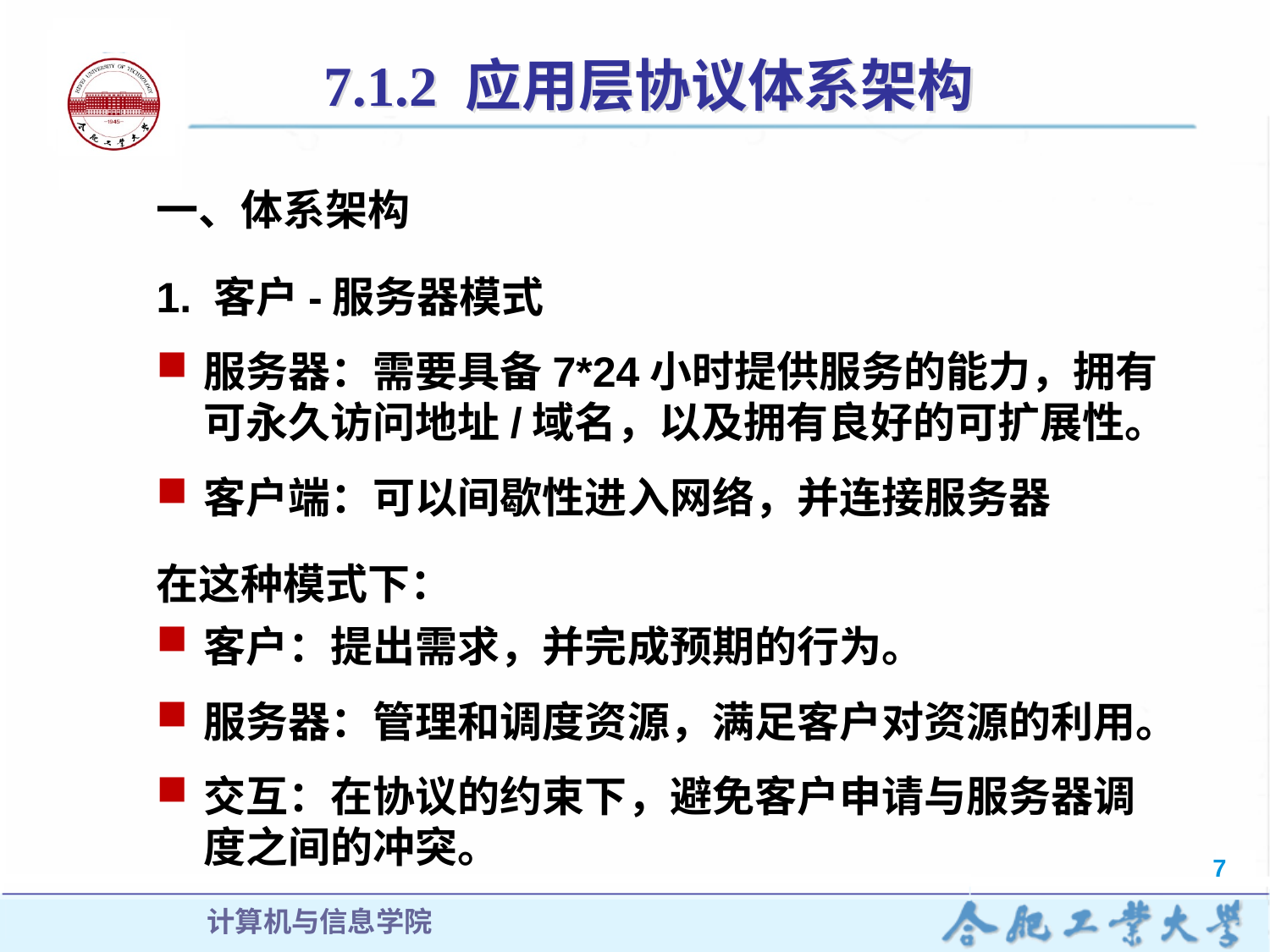

7.1.2 应用层协议体系架构
一、体系架构
1. 客户-服务器模式
服务器：需要具备7*24小时提供服务的能力，拥有可永久访问地址/域名，以及拥有良好的可扩展性。
客户端：可以间歇性进入网络，并连接服务器
在这种模式下：
客户：提出需求，并完成预期的行为。
服务器：管理和调度资源，满足客户对资源的利用。
交互：在协议的约束下，避免客户申请与服务器调度之间的冲突。